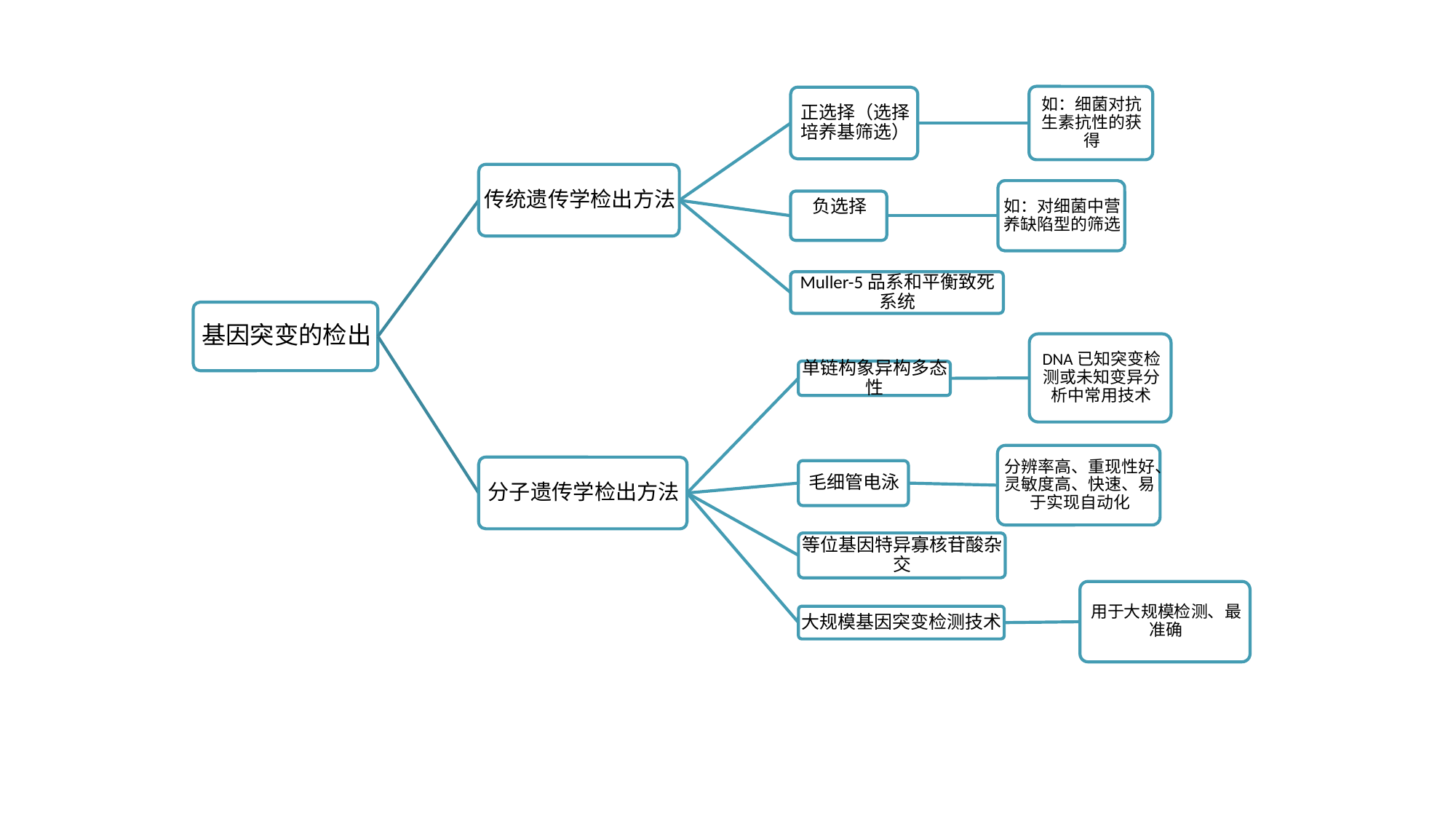

基因突变的检出

传统遗传学检出方法

正选择（选择培养基筛选）

如：细菌对抗生素抗性的获得

负选择

如：对细菌中营养缺陷型的筛选

Muller-5品系和平衡致死系统

分子遗传学检出方法

单链构象异构多态性

DNA已知突变检测或未知变异分析中常用技术

毛细管电泳

分辨率高、重现性好、灵敏度高、快速、易于实现自动化

等位基因特异寡核苷酸杂交

大规模基因突变检测技术

用于大规模检测、最准确